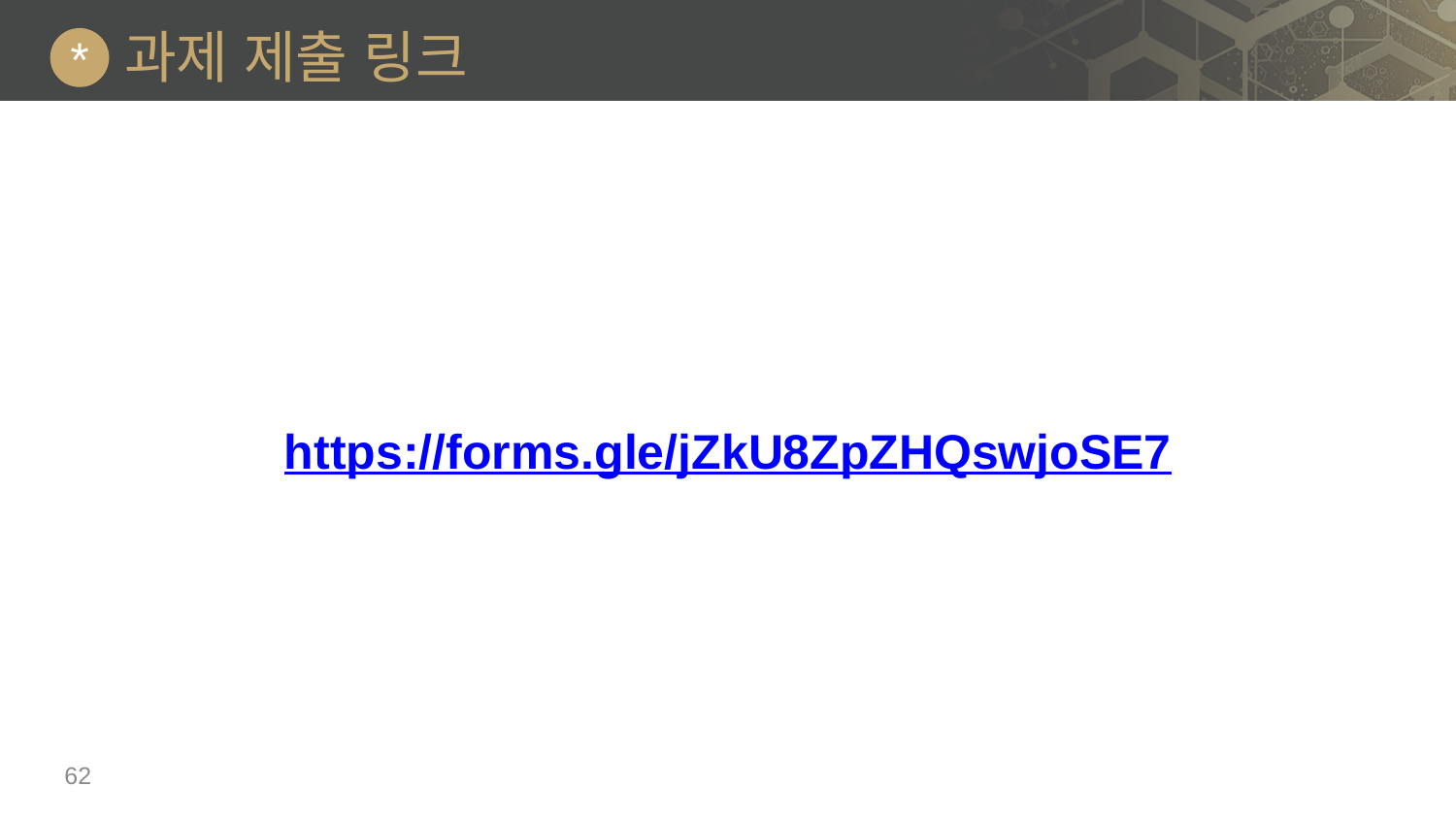

# 과제 제출 링크
*
https://forms.gle/jZkU8ZpZHQswjoSE7
62